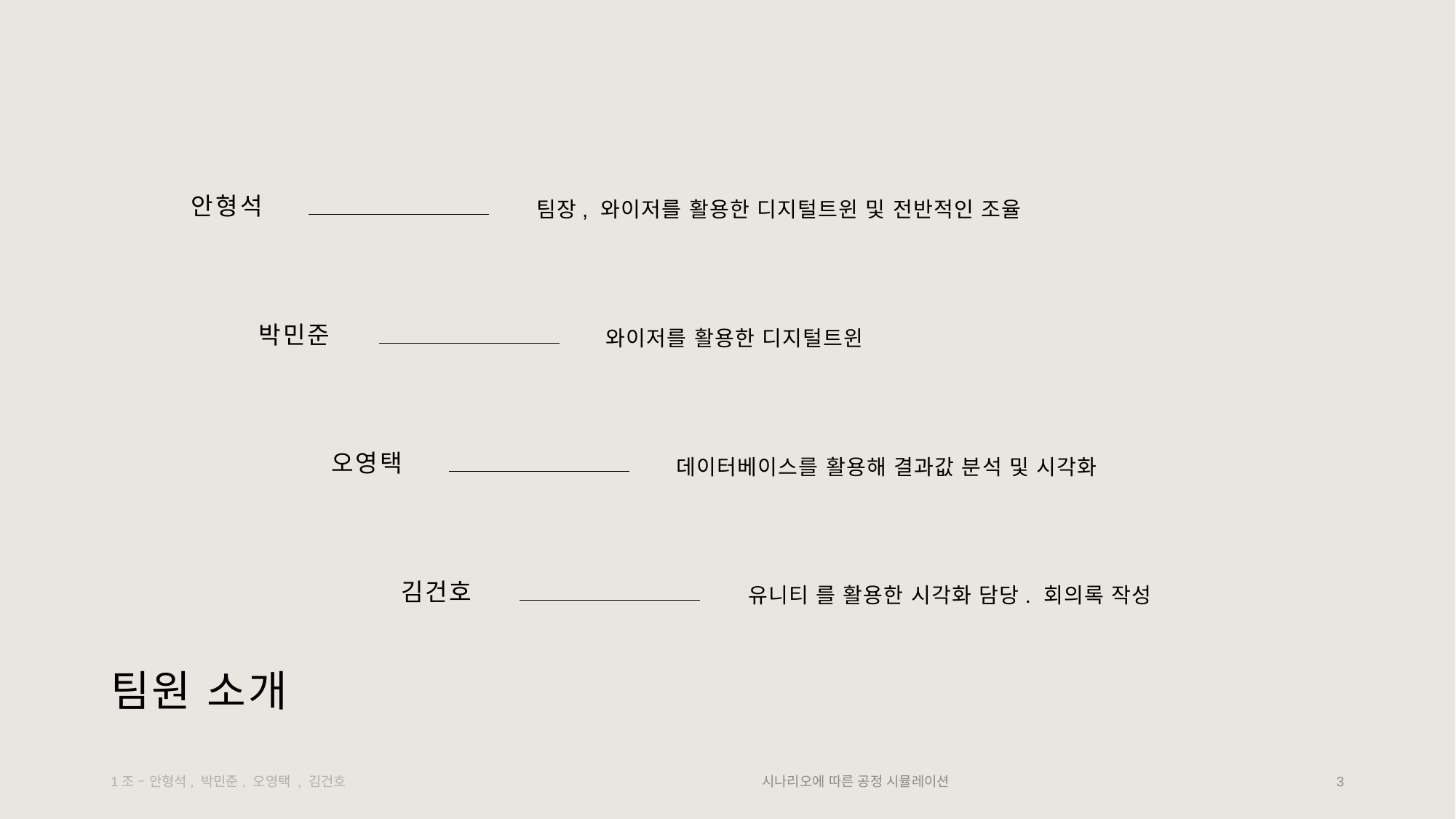

안형석
팀장, 와이저를 활용한 디지털트윈 및 전반적인 조율
박민준
와이저를 활용한 디지털트윈
오영택
데이터베이스를 활용해 결과값 분석 및 시각화
김건호
유니티 를 활용한 시각화 담당. 회의록 작성
# 팀원 소개
1조 – 안형석, 박민준, 오영택 , 김건호
시나리오에 따른 공정 시뮬레이션
3